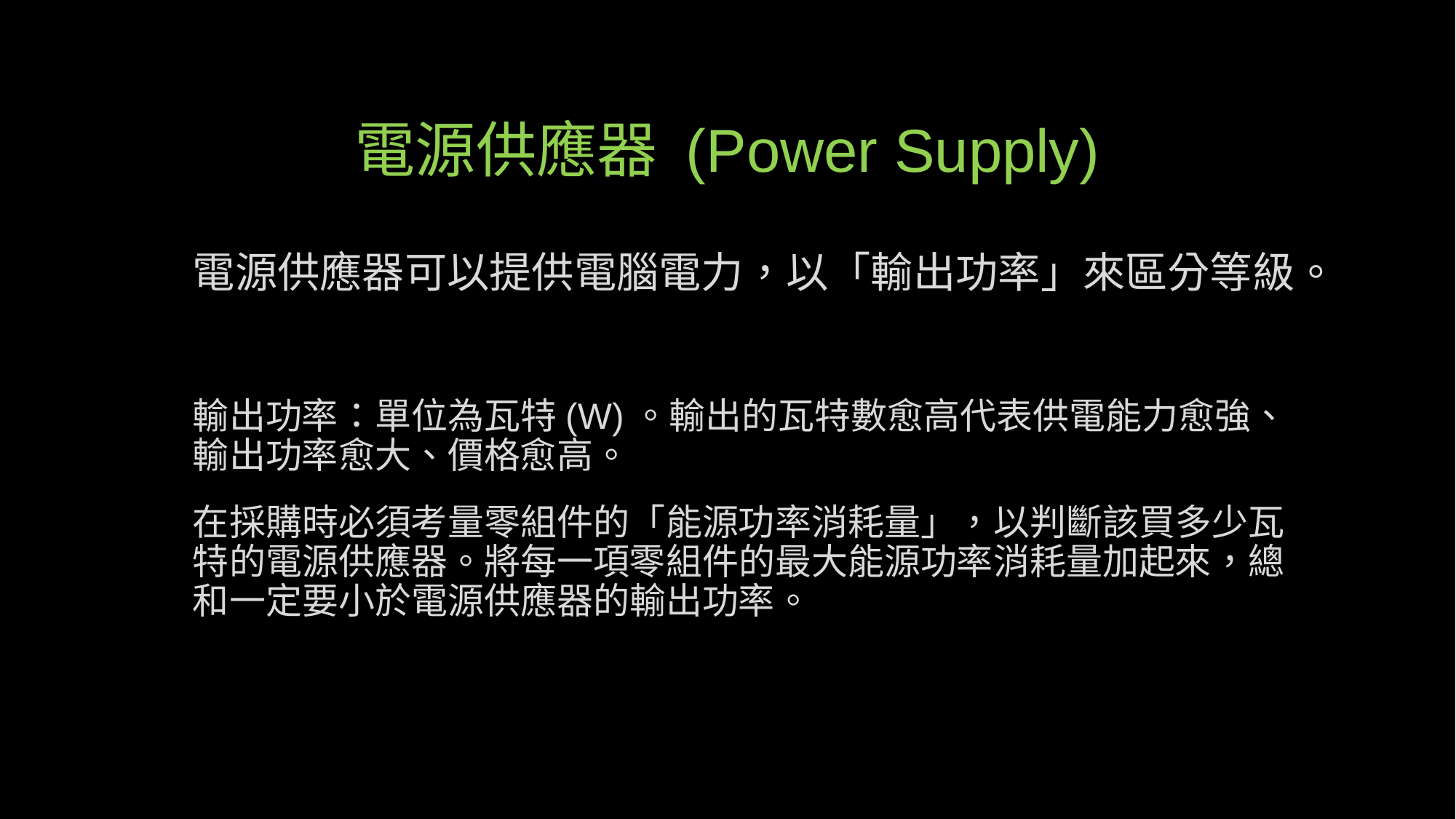

# 電源供應器 (Power Supply)
電源供應器可以提供電腦電力，以「輸出功率」來區分等級。

輸出功率：單位為瓦特(W)。輸出的瓦特數愈高代表供電能力愈強、輸出功率愈大、價格愈高。
在採購時必須考量零組件的「能源功率消耗量」，以判斷該買多少瓦特的電源供應器。將每一項零組件的最大能源功率消耗量加起來，總和一定要小於電源供應器的輸出功率。